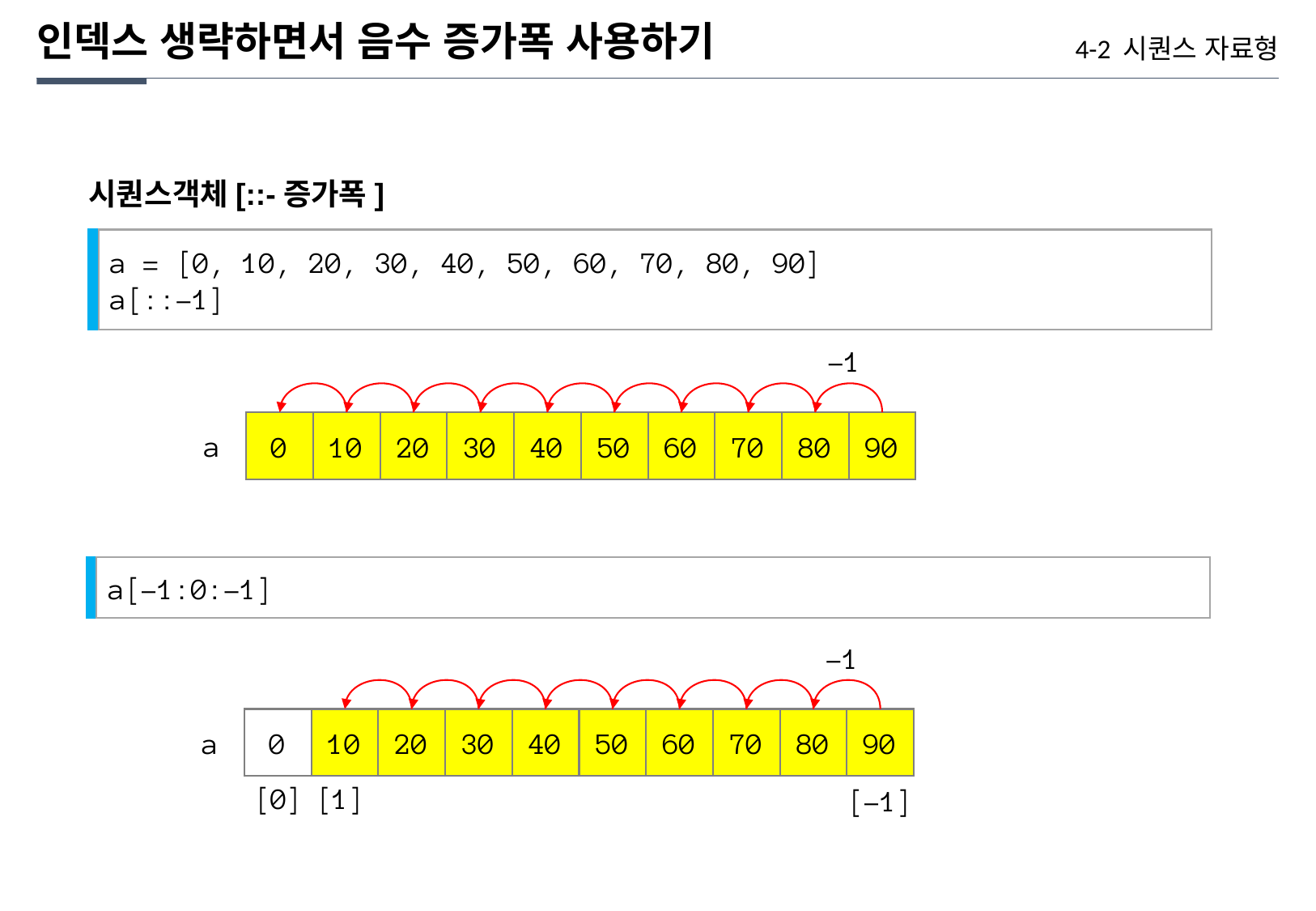

인덱스 생략하면서 음수 증가폭 사용하기
4-2 시퀀스 자료형
시퀀스객체[::-증가폭]

a = [0, 10, 20, 30, 40, 50, 60, 70, 80, 90]
a[::-1]
-1
0
10
20
30
40
50
60
70
80
90
a

a[-1:0:-1]
-1
0
10
20
30
40
50
60
70
80
90
a
[0]
[1]
[-1]